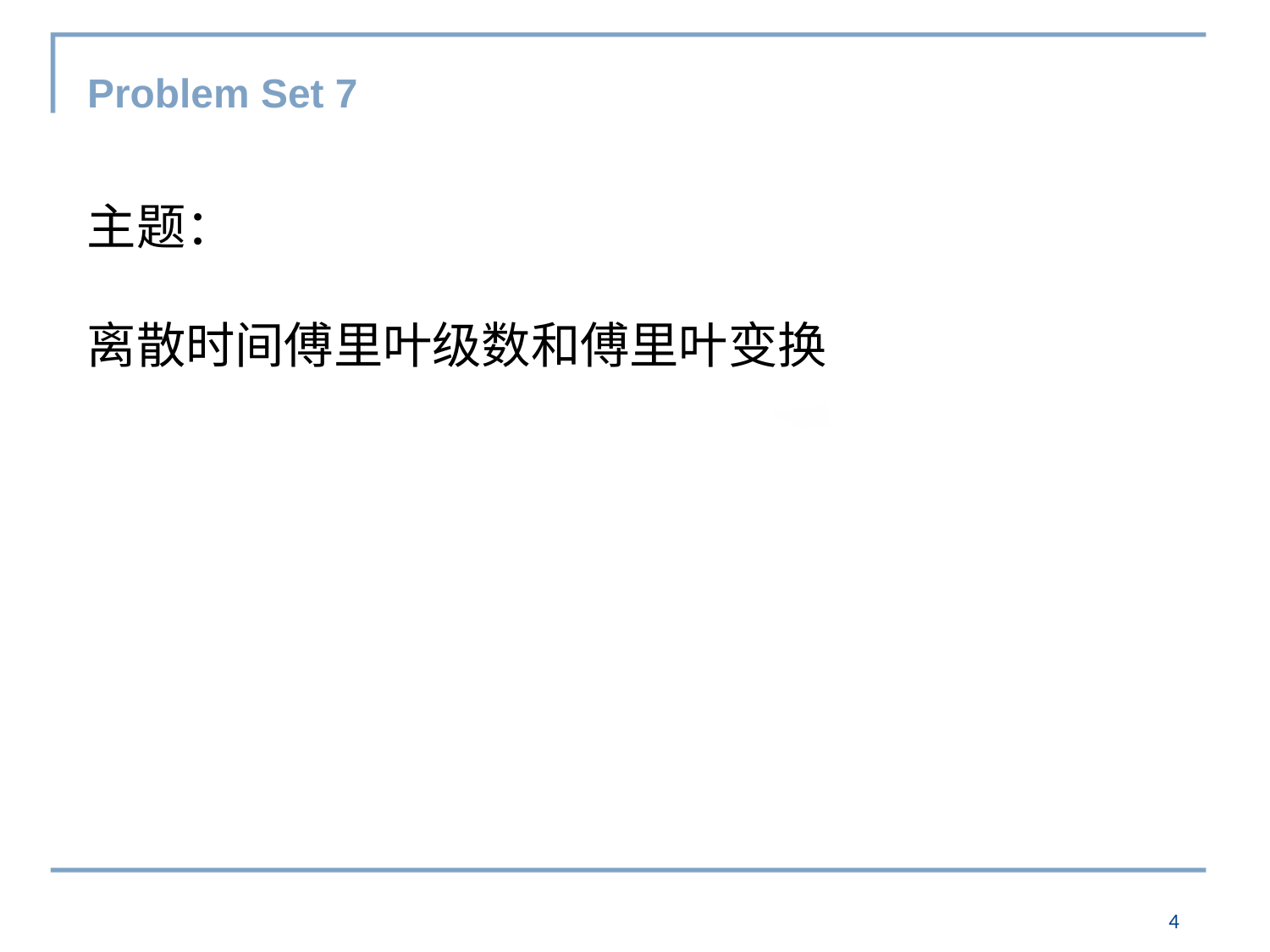

# Problem Set 7
主题：

离散时间傅里叶级数和傅里叶变换

4